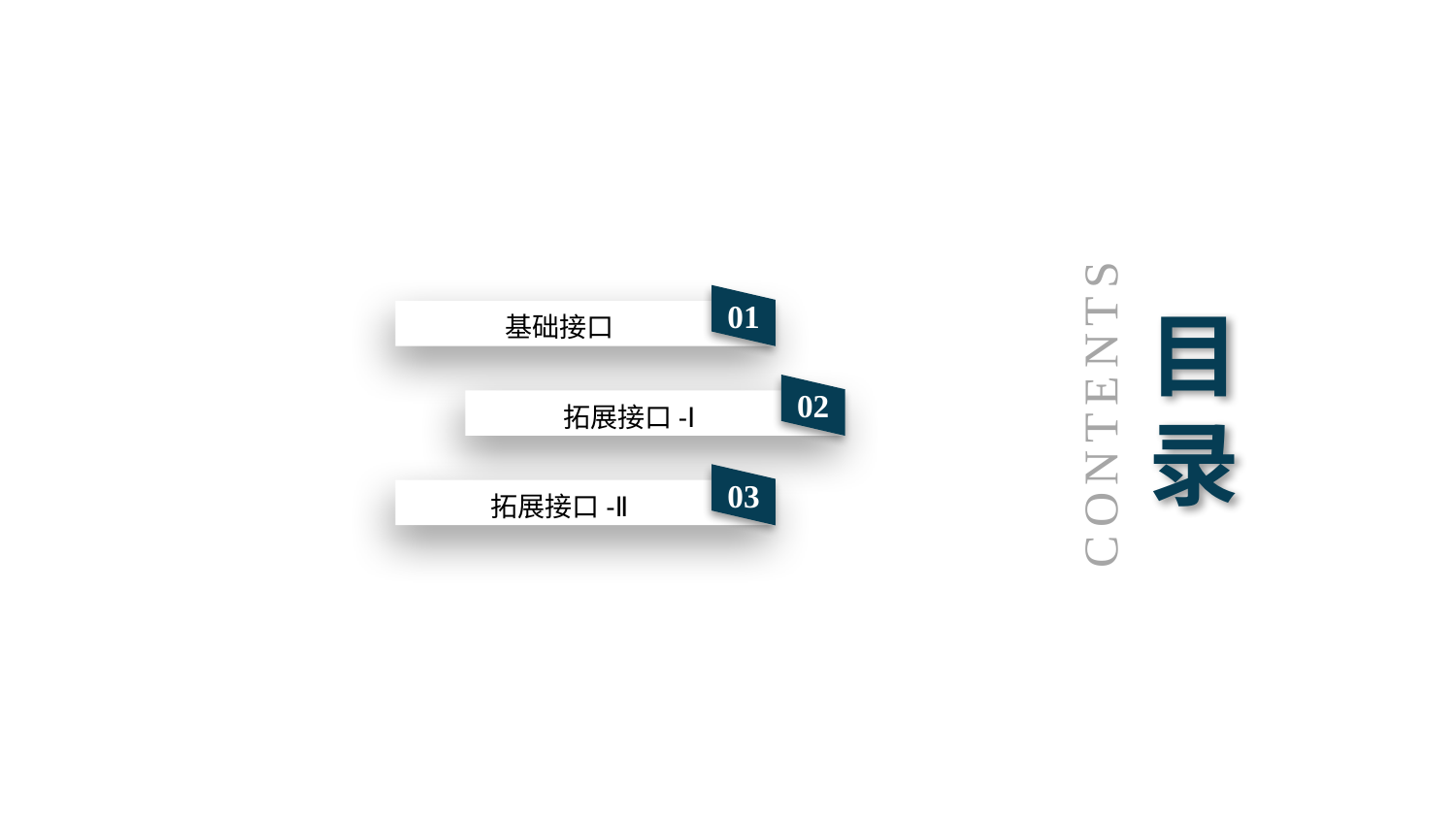

01
基础接口
目录
02
CONTENTS
拓展接口-Ⅰ
03
拓展接口-Ⅱ